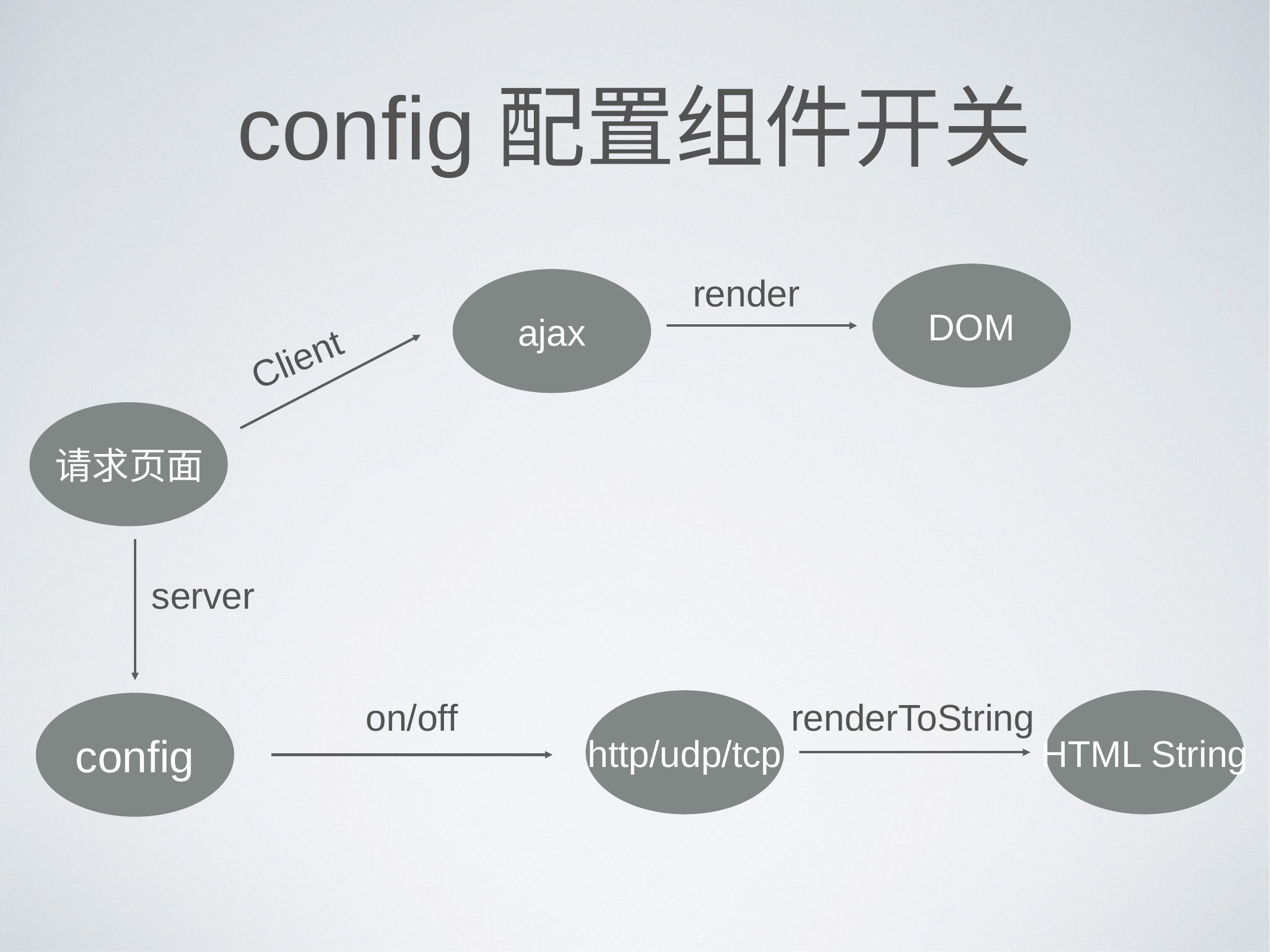

config配置组件开关

render

DOM
ajax

Client

请求页面

server
on/off

renderToString

config
http/udp/tcp
HTML String

65